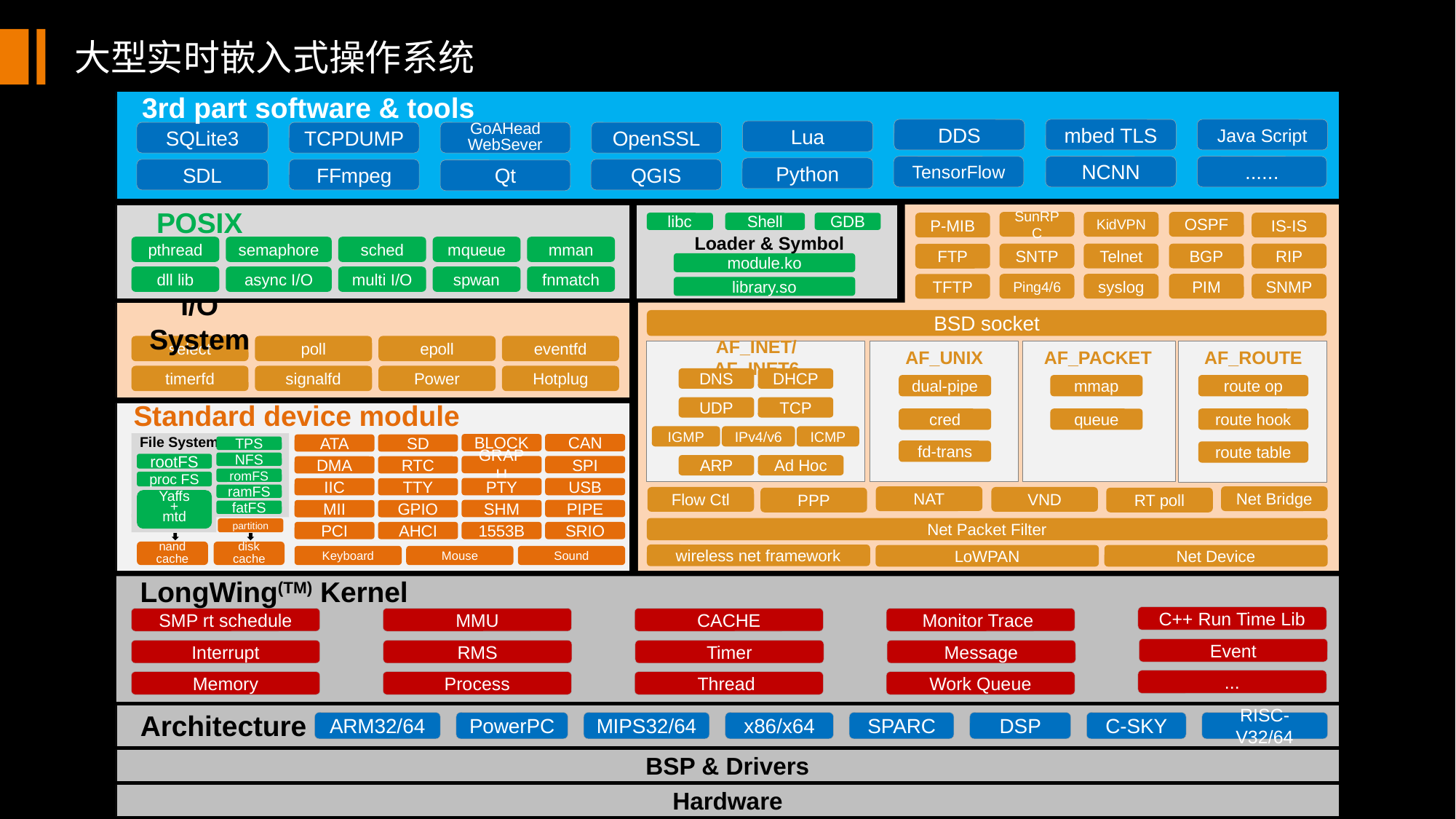

大型实时嵌入式操作系统

3rd part software & tools
Java Script
DDS
mbed TLS
Lua
SQLite3
TCPDUMP
GoAHead
WebSever
OpenSSL
......
NCNN
TensorFlow
Python
SDL
FFmpeg
QGIS
Qt

POSIX
libc
Shell
GDB
P-MIB
Loader & Symbol
pthread
semaphore
sched
mqueue
mman
module.ko
dll lib
async I/O
multi I/O
spwan
fnmatch
library.so

I/O System
BSD socket
select
poll
epoll
eventfd

AF_INET/AF_INET6
AF_UNIX
AF_PACKET
timerfd
signalfd
Power
Hotplug
DNS
DHCP
dual-pipe
mmap
UDP
TCP
Standard device module

cred
queue
IGMP
IPv4/v6
ICMP

File System
BLOCK
CAN
ATA
SD
TPS
fd-trans
NFS
rootFS
ARP
Ad Hoc
GRAPH
SPI
DMA
RTC
romFS
proc FS
PTY
USB
IIC
TTY
ramFS
Flow Ctl
Yaffs
+
mtd
SHM
PIPE
MII
GPIO
fatFS
Net Packet Filter
partition
PCI
AHCI
1553B
SRIO

disk cache
nand cache
wireless net framework
Keyboard
Mouse
Sound
LongWing(TM) Kernel

C++ Run Time Lib
SMP rt schedule
MMU
CACHE
Monitor Trace
Event
Interrupt
RMS
Timer
Message
...
Memory
Process
Thread
Work Queue
SunRPC
KidVPN
OSPF
IS-IS
Telnet
BGP
RIP
SNTP
FTP
syslog
PIM
SNMP
Ping4/6
TFTP

AF_ROUTE
route op
route hook
route table
Net Bridge
NAT
VND
PPP
RT poll
LoWPAN
Net Device

Architecture
ARM32/64
PowerPC
MIPS32/64
x86/x64
SPARC
DSP
C-SKY
RISC-V32/64
BSP & Drivers
Hardware